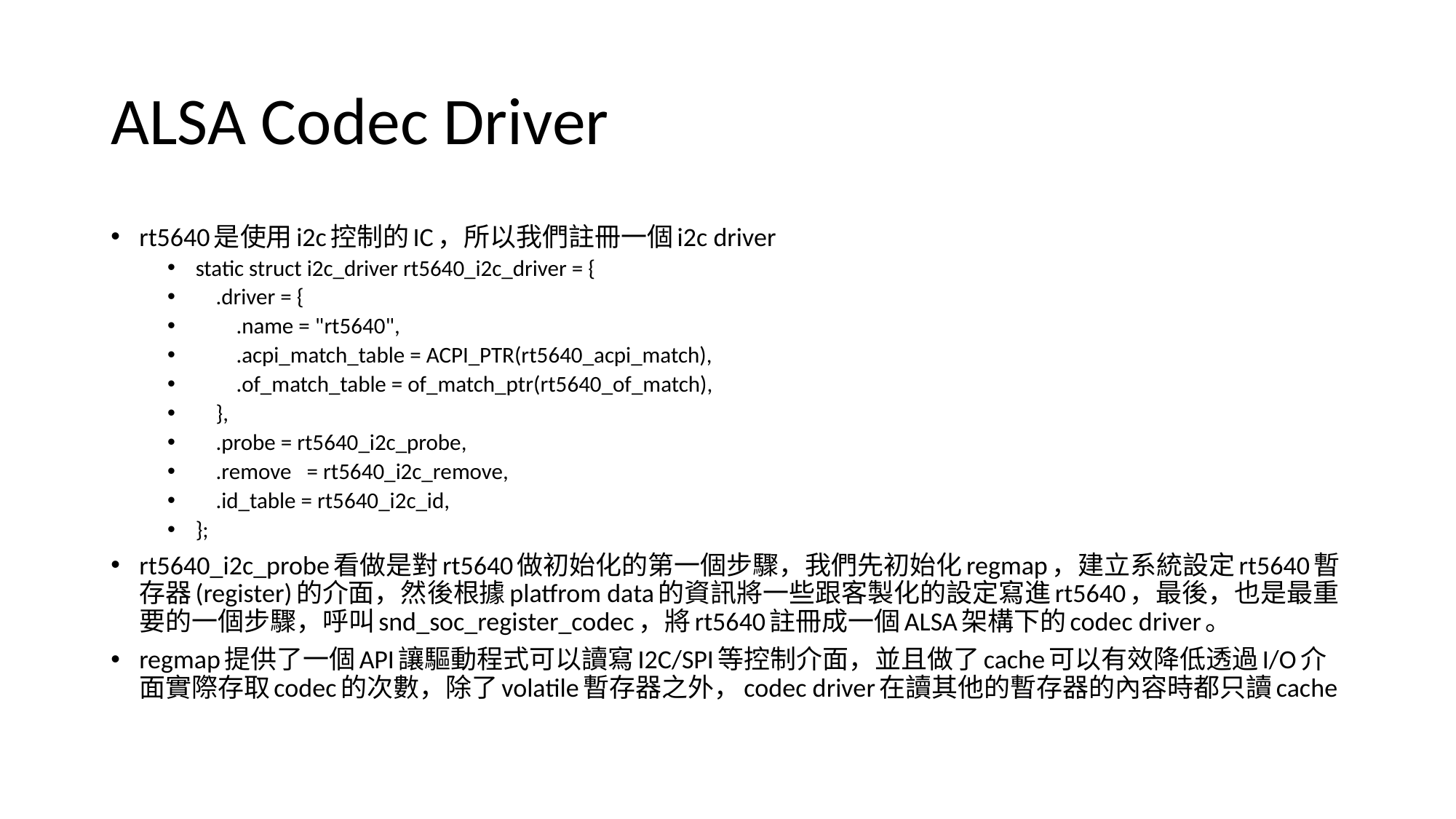

# ALSA Codec Driver
rt5640是使用i2c控制的IC，所以我們註冊一個i2c driver
static struct i2c_driver rt5640_i2c_driver = {
    .driver = {
        .name = "rt5640",
        .acpi_match_table = ACPI_PTR(rt5640_acpi_match),
        .of_match_table = of_match_ptr(rt5640_of_match),
    },
    .probe = rt5640_i2c_probe,
    .remove   = rt5640_i2c_remove,
    .id_table = rt5640_i2c_id,
};
rt5640_i2c_probe看做是對rt5640做初始化的第一個步驟，我們先初始化regmap，建立系統設定rt5640暫存器(register)的介面，然後根據platfrom data的資訊將一些跟客製化的設定寫進rt5640，最後，也是最重要的一個步驟，呼叫snd_soc_register_codec，將rt5640註冊成一個ALSA架構下的codec driver。
regmap提供了一個API讓驅動程式可以讀寫I2C/SPI等控制介面，並且做了cache可以有效降低透過I/O介面實際存取codec的次數，除了volatile暫存器之外，codec driver在讀其他的暫存器的內容時都只讀cache